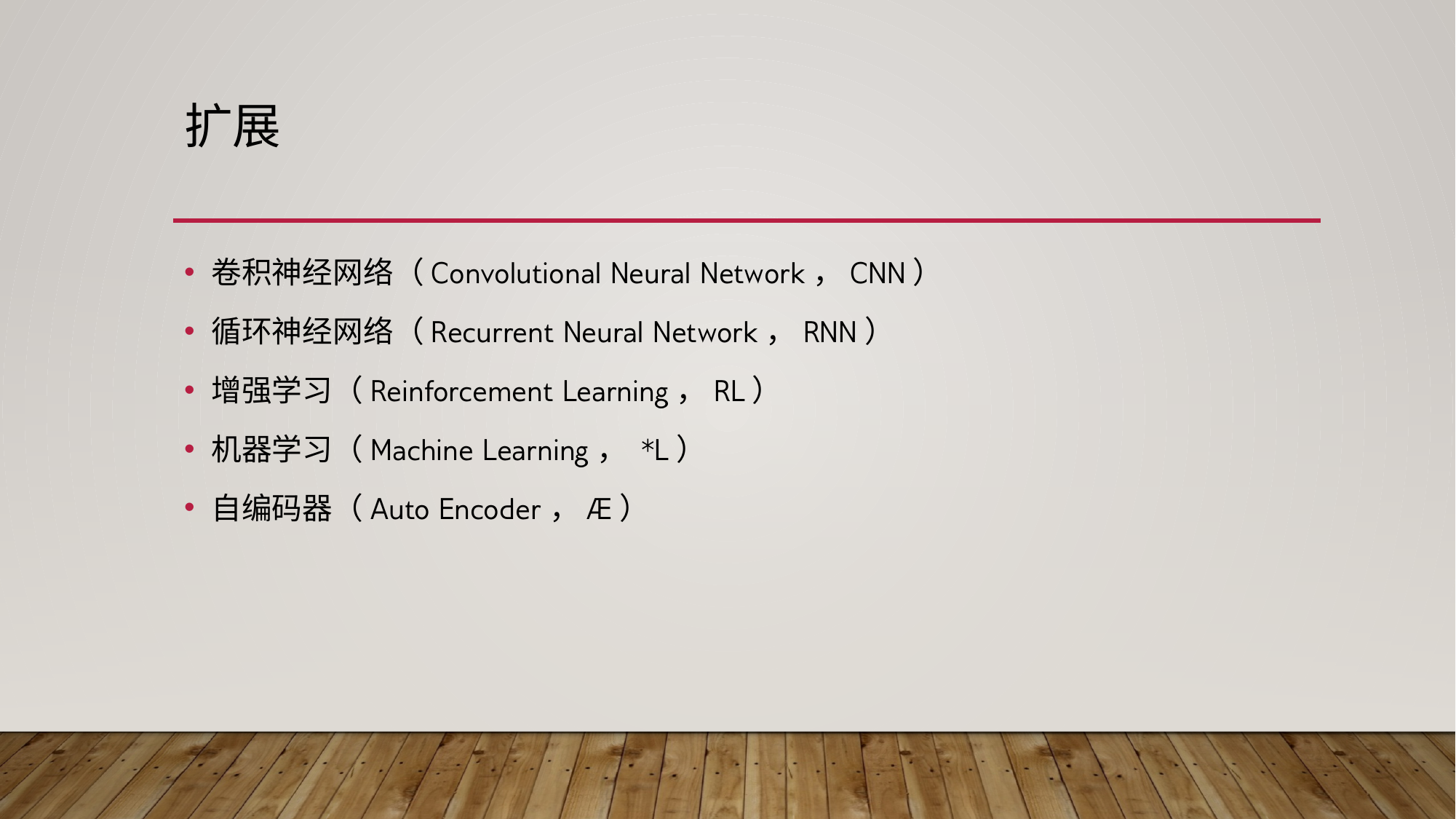

# 扩展
卷积神经网络（Convolutional Neural Network，CNN）
循环神经网络（Recurrent Neural Network，RNN）
增强学习（Reinforcement Learning，RL）
机器学习（Machine Learning， *L）
自编码器（Auto Encoder，AE）